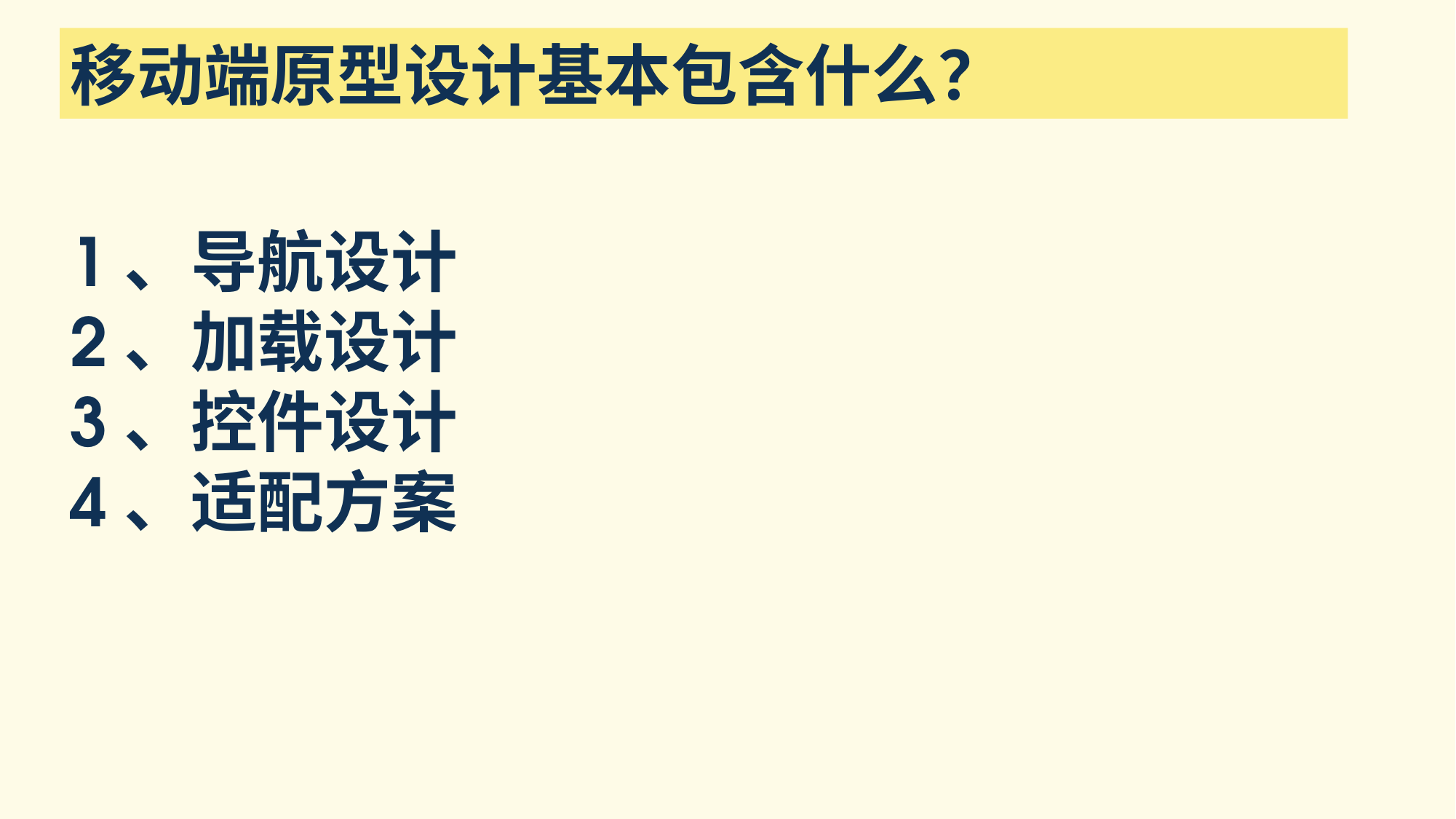

移动端原型设计基本包含什么？

### Chart

| Category |
|---|
1、导航设计
2、加载设计
3、控件设计
4、适配方案